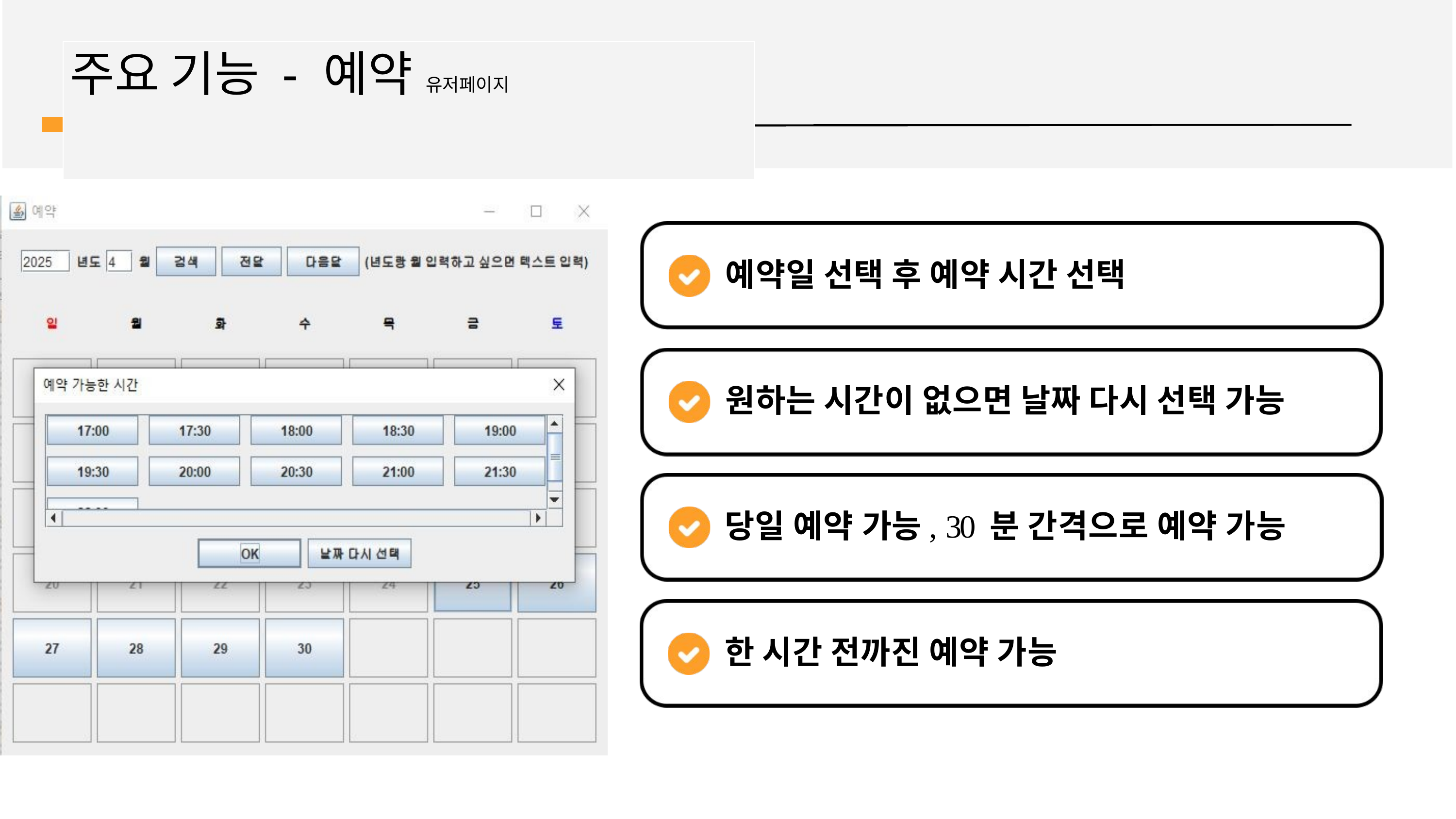

# 주요 기능 - 예약 유저페이지

예약일 선택 후 예약 시간 선택
원하는 시간이 없으면 날짜 다시 선택 가능  당일 예약 가능, 30 분 간격으로 예약 가능  한 시간 전까진 예약 가능